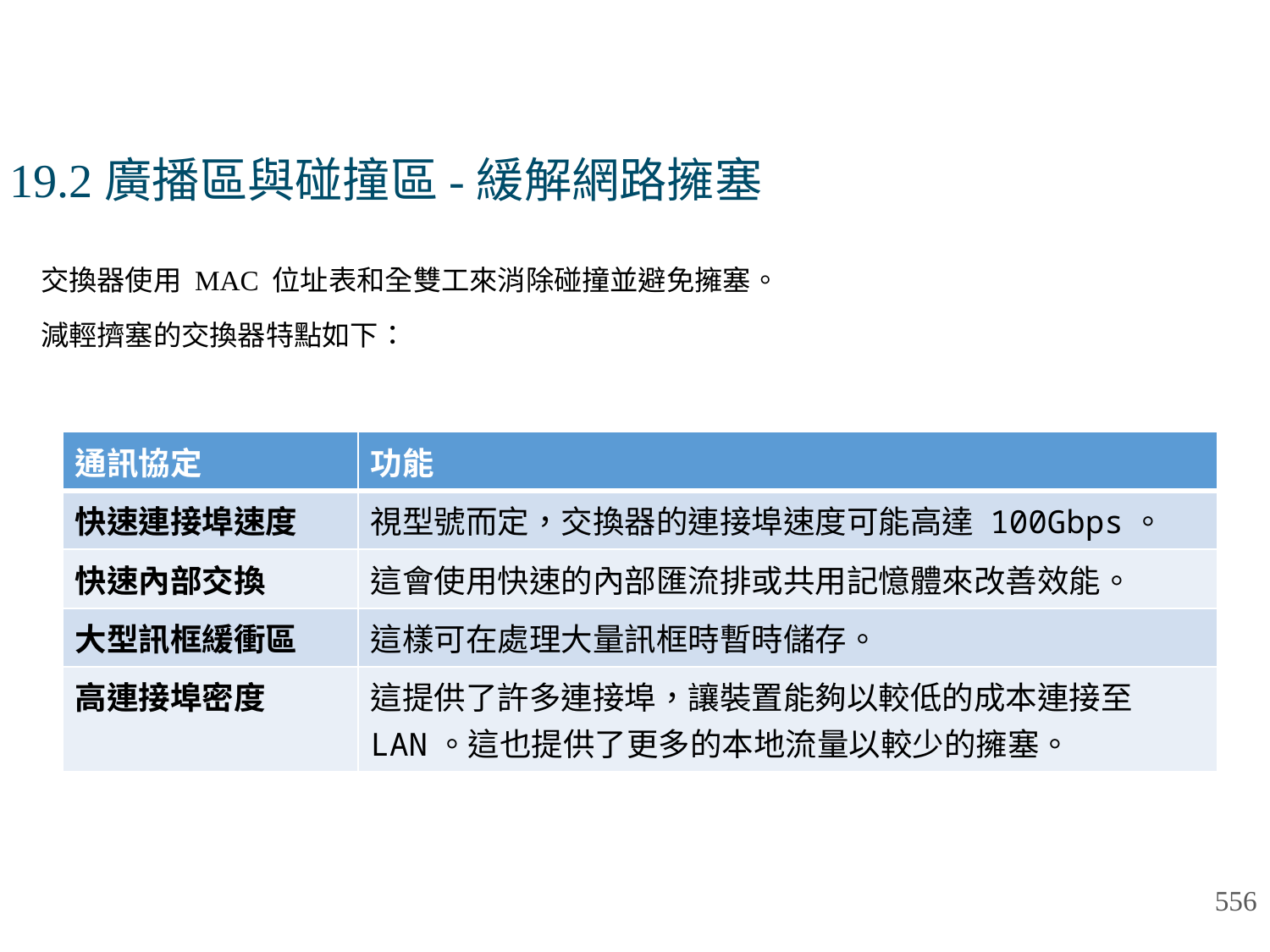

# 19.2廣播區與碰撞區-緩解網路擁塞
交換器使用 MAC 位址表和全雙工來消除碰撞並避免擁塞。
減輕擠塞的交換器特點如下：

| 通訊協定 | 功能 |
| --- | --- |
| 快速連接埠速度 | 視型號而定，交換器的連接埠速度可能高達 100Gbps。 |
| 快速內部交換 | 這會使用快速的內部匯流排或共用記憶體來改善效能。 |
| 大型訊框緩衝區 | 這樣可在處理大量訊框時暫時儲存。 |
| 高連接埠密度 | 這提供了許多連接埠，讓裝置能夠以較低的成本連接至 LAN。這也提供了更多的本地流量以較少的擁塞。 |
556